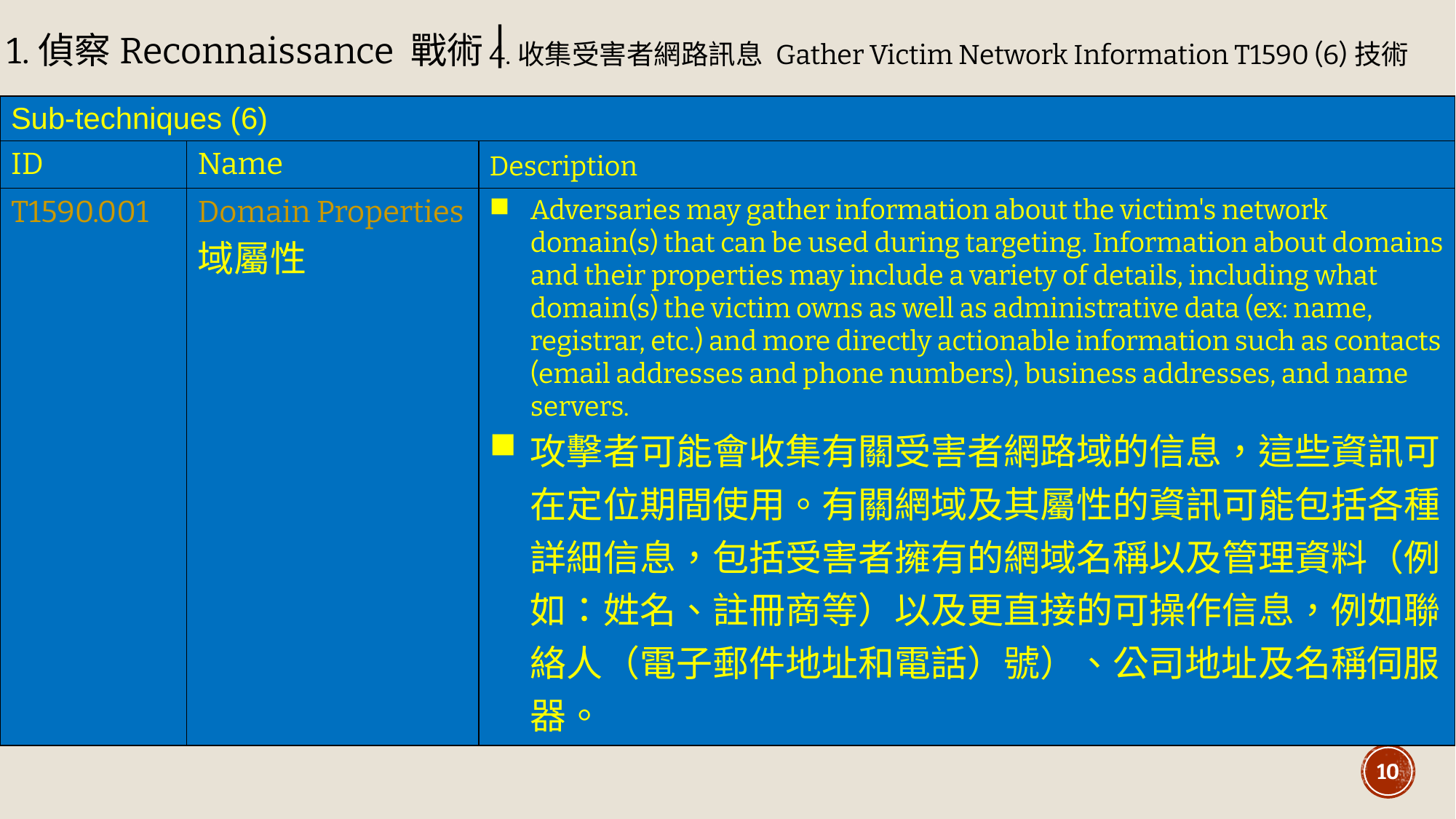

1.偵察Reconnaissance 戰術|
4.收集受害者網路訊息 Gather Victim Network Information T1590 (6)技術
| Sub-techniques (6) |  |  |
| --- | --- | --- |
| ID | Name | Description |
| T1590.001 | Domain Properties 域屬性 | Adversaries may gather information about the victim's network domain(s) that can be used during targeting. Information about domains and their properties may include a variety of details, including what domain(s) the victim owns as well as administrative data (ex: name, registrar, etc.) and more directly actionable information such as contacts (email addresses and phone numbers), business addresses, and name servers. 攻擊者可能會收集有關受害者網路域的信息，這些資訊可在定位期間使用。有關網域及其屬性的資訊可能包括各種詳細信息，包括受害者擁有的網域名稱以及管理資料（例如：姓名、註冊商等）以及更直接的可操作信息，例如聯絡人（電子郵件地址和電話）號）、公司地址及名稱伺服器。 |
10